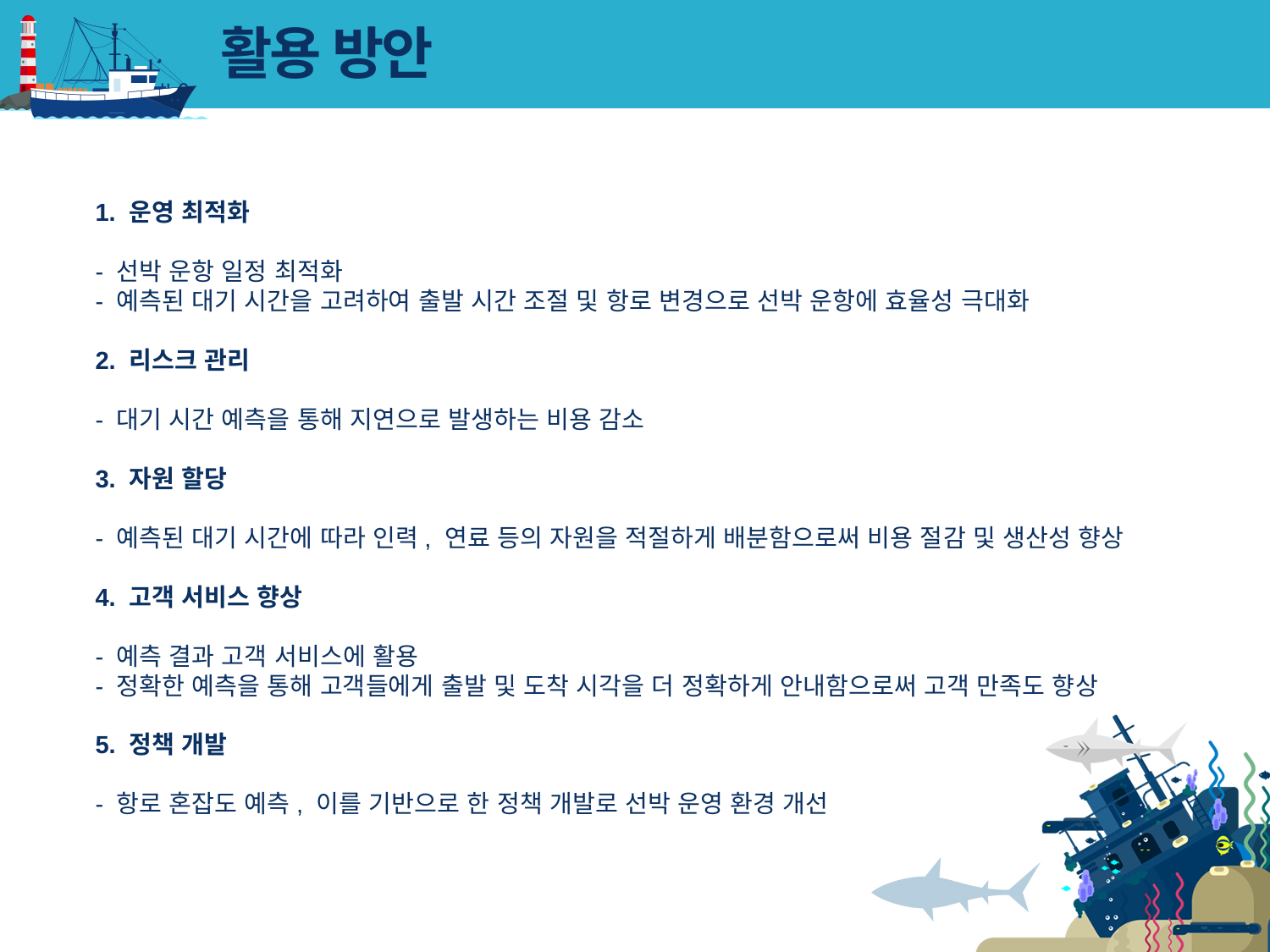

# 활용 방안
1. 운영 최적화

- 선박 운항 일정 최적화
- 예측된 대기 시간을 고려하여 출발 시간 조절 및 항로 변경으로 선박 운항에 효율성 극대화

2. 리스크 관리

- 대기 시간 예측을 통해 지연으로 발생하는 비용 감소

3. 자원 할당

- 예측된 대기 시간에 따라 인력, 연료 등의 자원을 적절하게 배분함으로써 비용 절감 및 생산성 향상

4. 고객 서비스 향상

- 예측 결과 고객 서비스에 활용
- 정확한 예측을 통해 고객들에게 출발 및 도착 시각을 더 정확하게 안내함으로써 고객 만족도 향상

5. 정책 개발

- 항로 혼잡도 예측, 이를 기반으로 한 정책 개발로 선박 운영 환경 개선